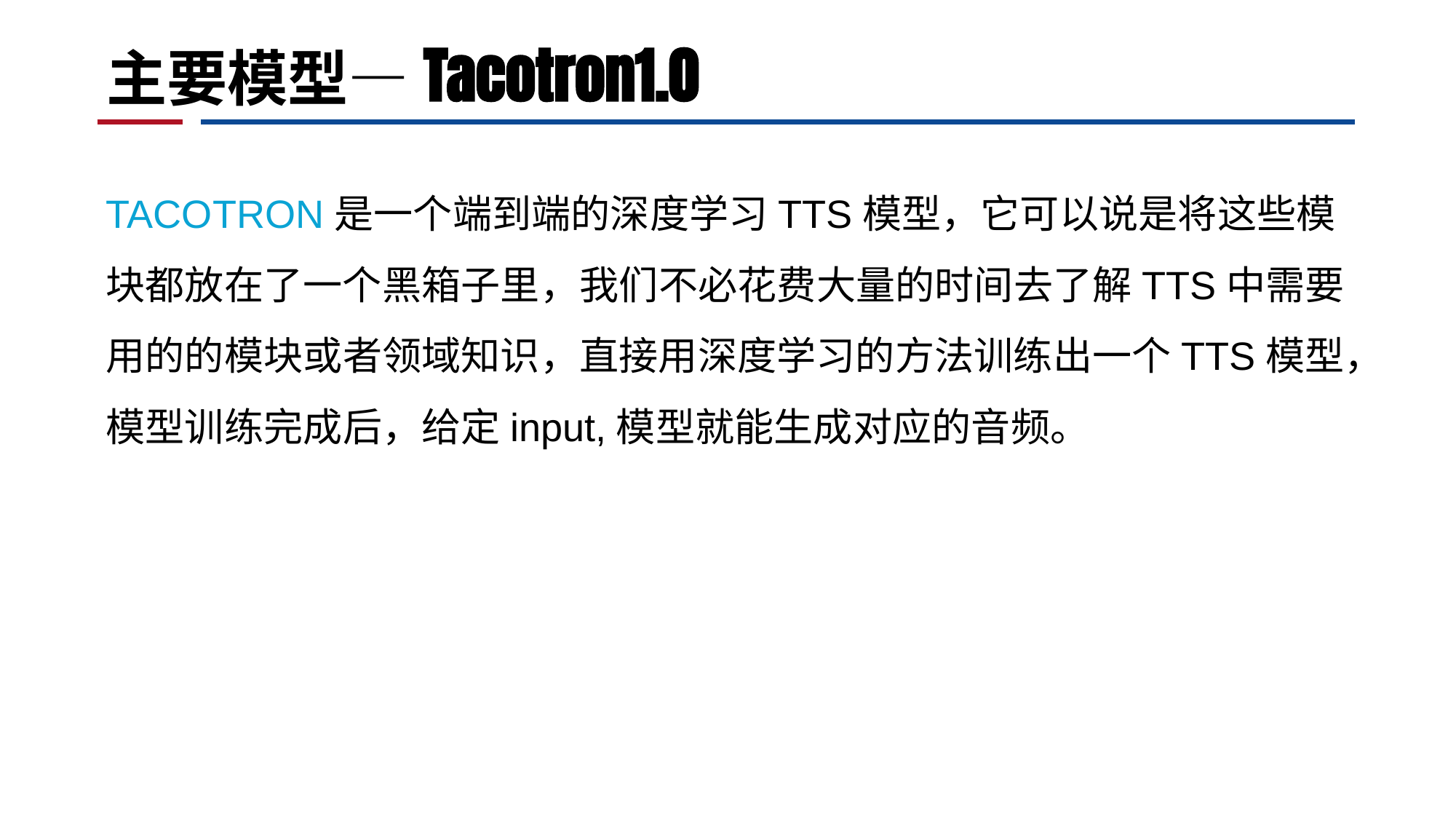

# 主要模型—Tacotron1.0
TACOTRON是一个端到端的深度学习TTS模型，它可以说是将这些模块都放在了一个黑箱子里，我们不必花费大量的时间去了解TTS中需要用的的模块或者领域知识，直接用深度学习的方法训练出一个TTS模型，模型训练完成后，给定input,模型就能生成对应的音频。
27